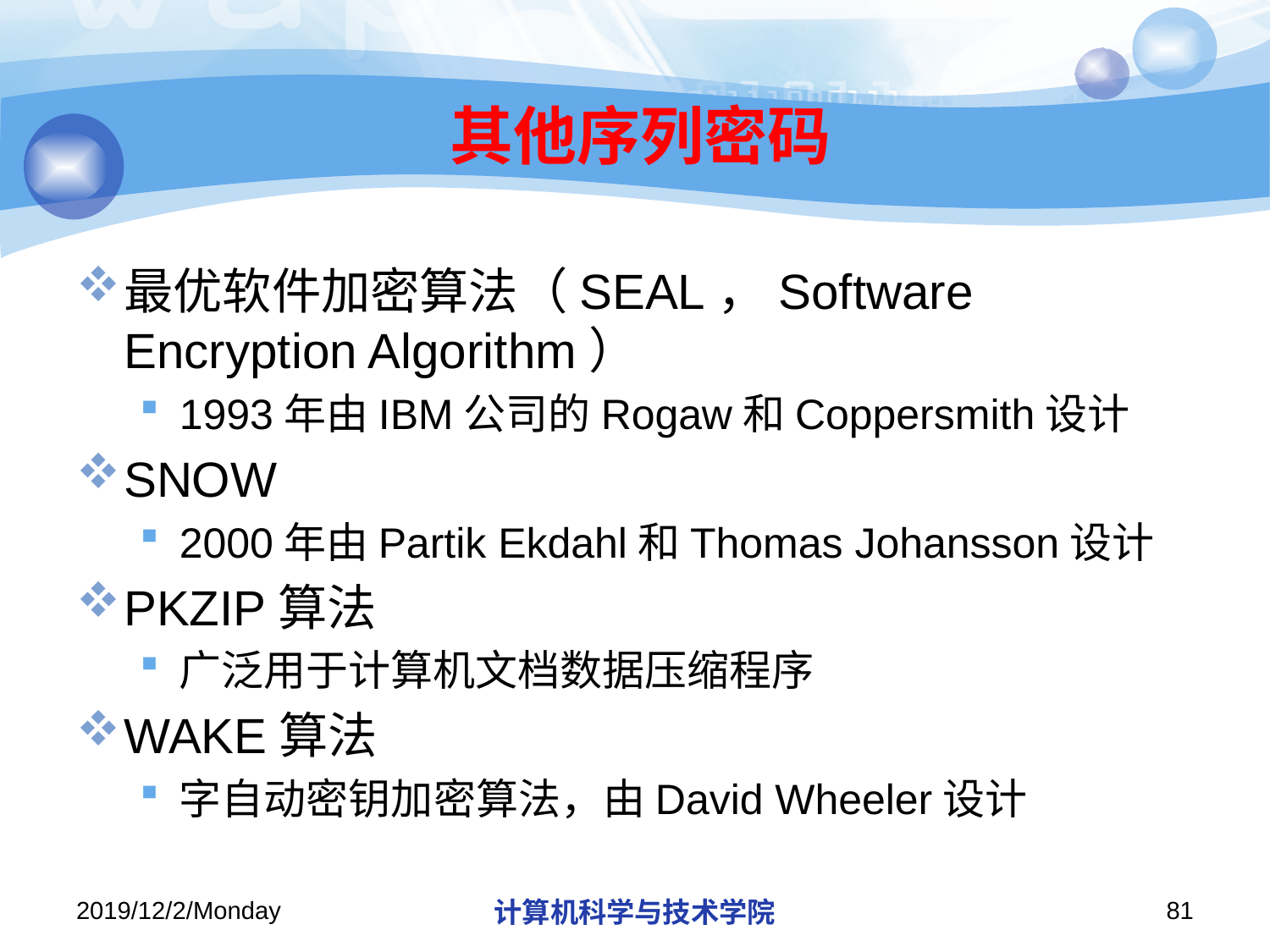

# 其他序列密码
最优软件加密算法（SEAL，Software Encryption Algorithm）
1993年由IBM公司的Rogaw和Coppersmith设计
SNOW
2000年由Partik Ekdahl和Thomas Johansson设计
PKZIP算法
广泛用于计算机文档数据压缩程序
WAKE算法
字自动密钥加密算法，由David Wheeler设计
2019/12/2/Monday
计算机科学与技术学院
81